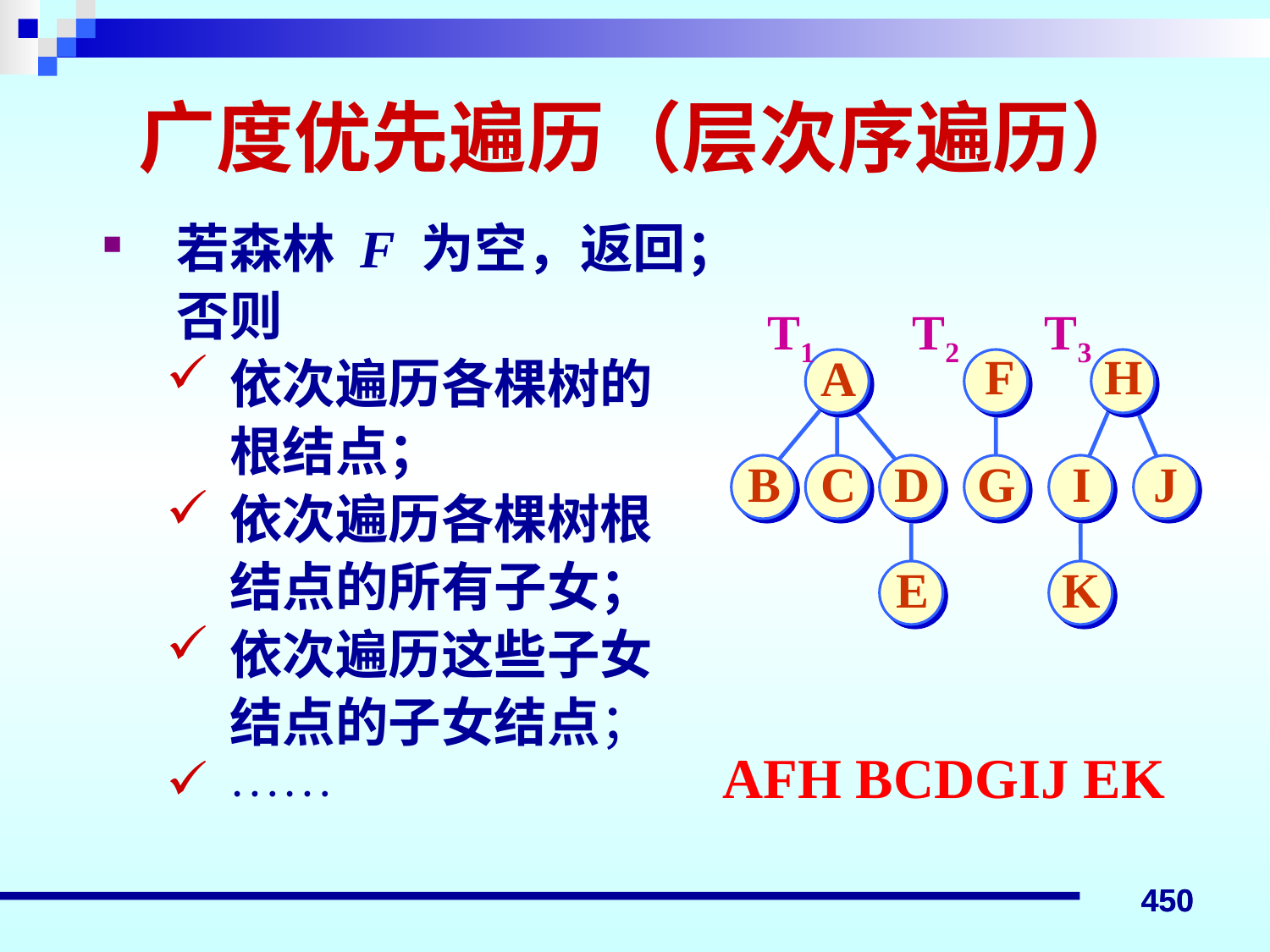

# 广度优先遍历（层次序遍历）
若森林 F 为空，返回；
	否则
依次遍历各棵树的
	根结点；
依次遍历各棵树根
	结点的所有子女；
依次遍历这些子女
	结点的子女结点；
……
T1        T2       T3
F
H
A

B
C
D
G
I
J

E
K

AFH BCDGIJ EK
450
450